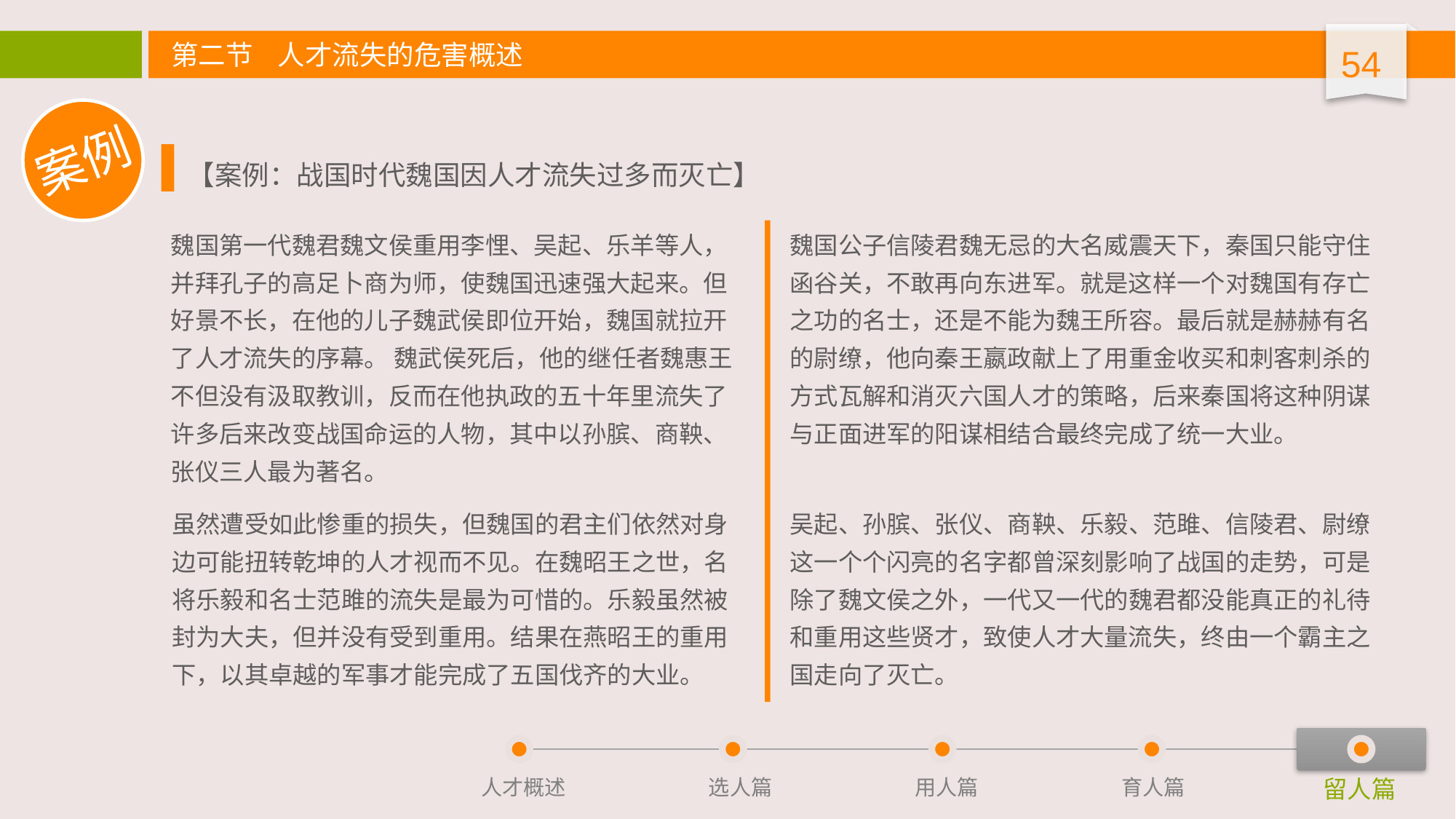

第二节    人才流失的危害概述

案例
【案例：战国时代魏国因人才流失过多而灭亡】

魏国第一代魏君魏文侯重用李悝、吴起、乐羊等人，并拜孔子的高足卜商为师，使魏国迅速强大起来。但好景不长，在他的儿子魏武侯即位开始，魏国就拉开了人才流失的序幕。 魏武侯死后，他的继任者魏惠王不但没有汲取教训，反而在他执政的五十年里流失了许多后来改变战国命运的人物，其中以孙膑、商鞅、张仪三人最为著名。
魏国公子信陵君魏无忌的大名威震天下，秦国只能守住函谷关，不敢再向东进军。就是这样一个对魏国有存亡之功的名士，还是不能为魏王所容。最后就是赫赫有名的尉缭，他向秦王嬴政献上了用重金收买和刺客刺杀的方式瓦解和消灭六国人才的策略，后来秦国将这种阴谋与正面进军的阳谋相结合最终完成了统一大业。

虽然遭受如此惨重的损失，但魏国的君主们依然对身边可能扭转乾坤的人才视而不见。在魏昭王之世，名将乐毅和名士范雎的流失是最为可惜的。乐毅虽然被封为大夫，但并没有受到重用。结果在燕昭王的重用下，以其卓越的军事才能完成了五国伐齐的大业。
吴起、孙膑、张仪、商鞅、乐毅、范雎、信陵君、尉缭这一个个闪亮的名字都曾深刻影响了战国的走势，可是除了魏文侯之外，一代又一代的魏君都没能真正的礼待和重用这些贤才，致使人才大量流失，终由一个霸主之国走向了灭亡。